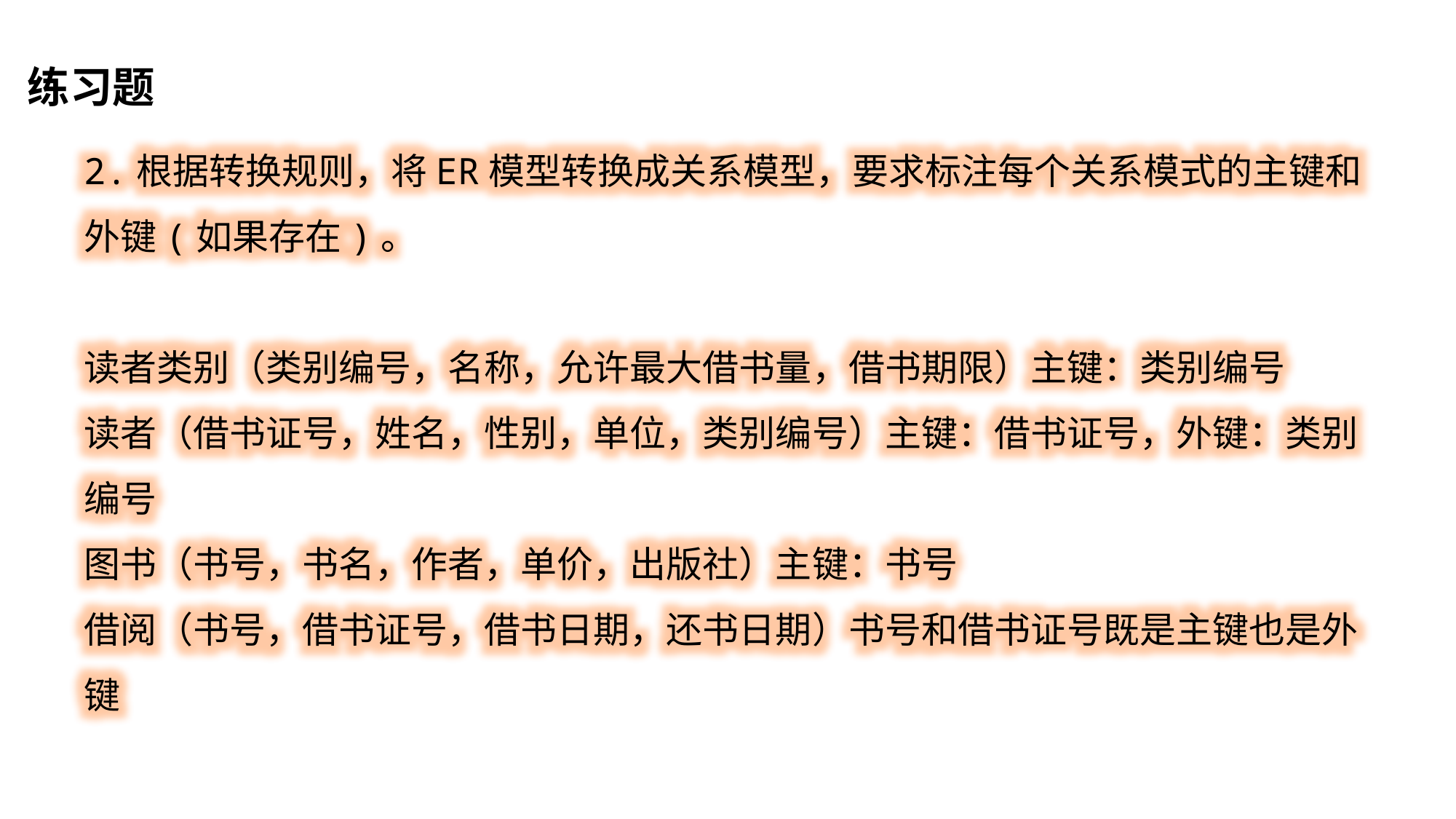

练习题
2.根据转换规则，将ER模型转换成关系模型，要求标注每个关系模式的主键和外键(如果存在)。

读者类别（类别编号，名称，允许最大借书量，借书期限）主键：类别编号
读者（借书证号，姓名，性别，单位，类别编号）主键：借书证号，外键：类别编号
图书（书号，书名，作者，单价，出版社）主键：书号
借阅（书号，借书证号，借书日期，还书日期）书号和借书证号既是主键也是外键